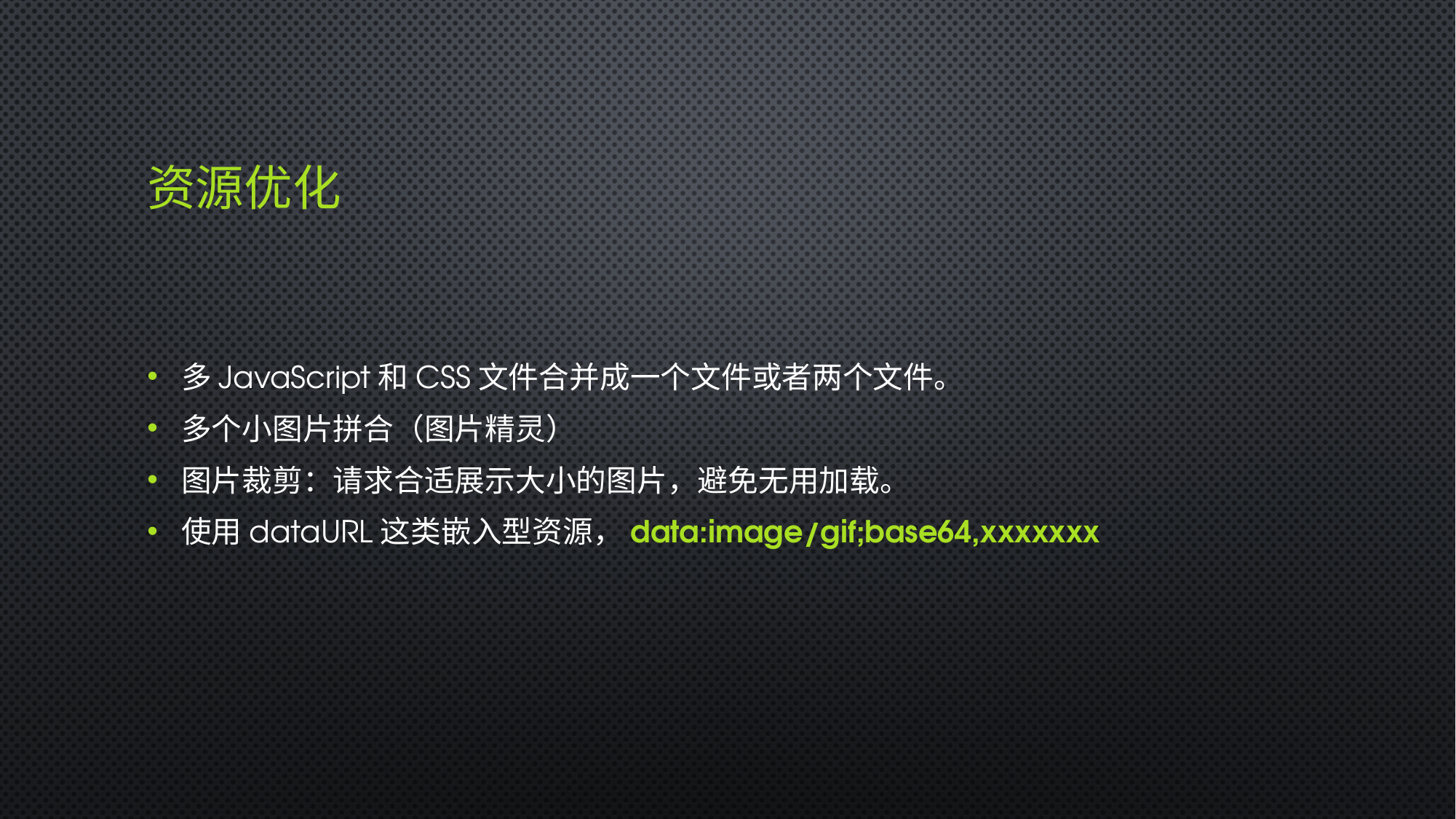

# 资源优化
多JavaScript和CSS文件合并成一个文件或者两个文件。
多个小图片拼合（图片精灵）
图片裁剪：请求合适展示大小的图片，避免无用加载。
使用dataURL这类嵌入型资源，data:image/gif;base64,xxxxxxx